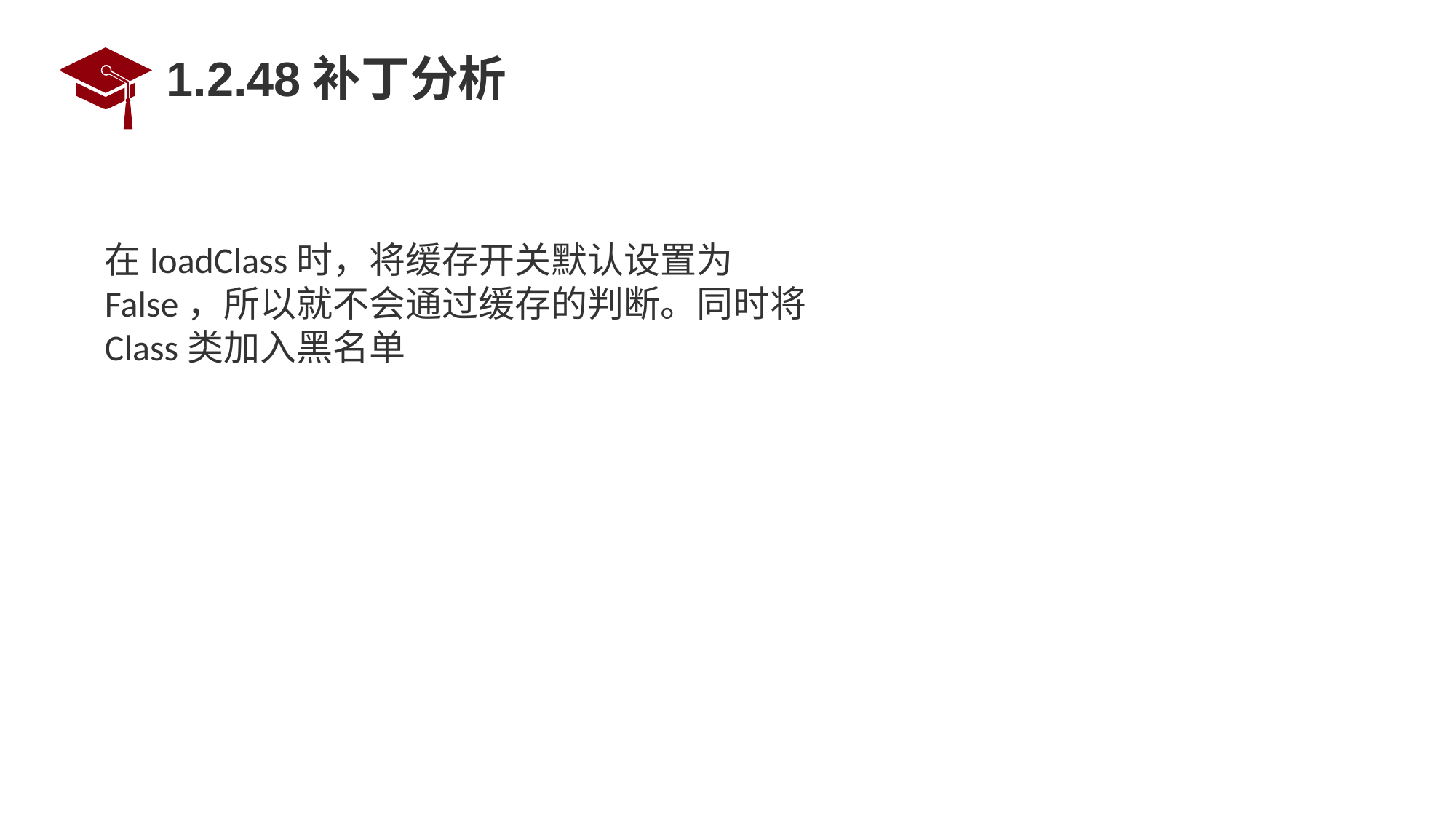

# 1.2.48补丁分析
在loadClass时，将缓存开关默认设置为False，所以就不会通过缓存的判断。同时将Class类加入黑名单
33